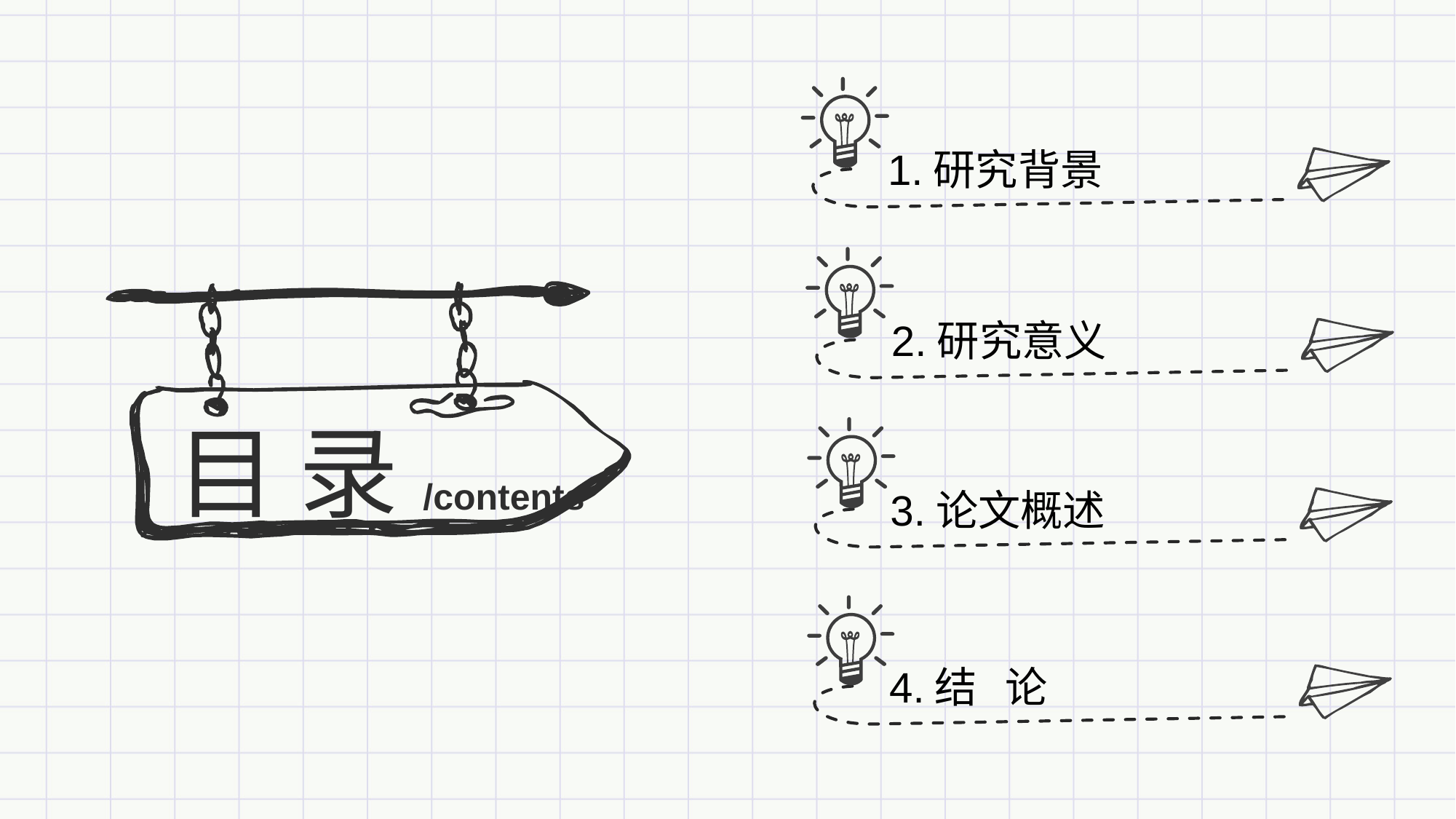

1.研究背景

2.研究意义

目 录/contents

3.论文概述

4.结   论